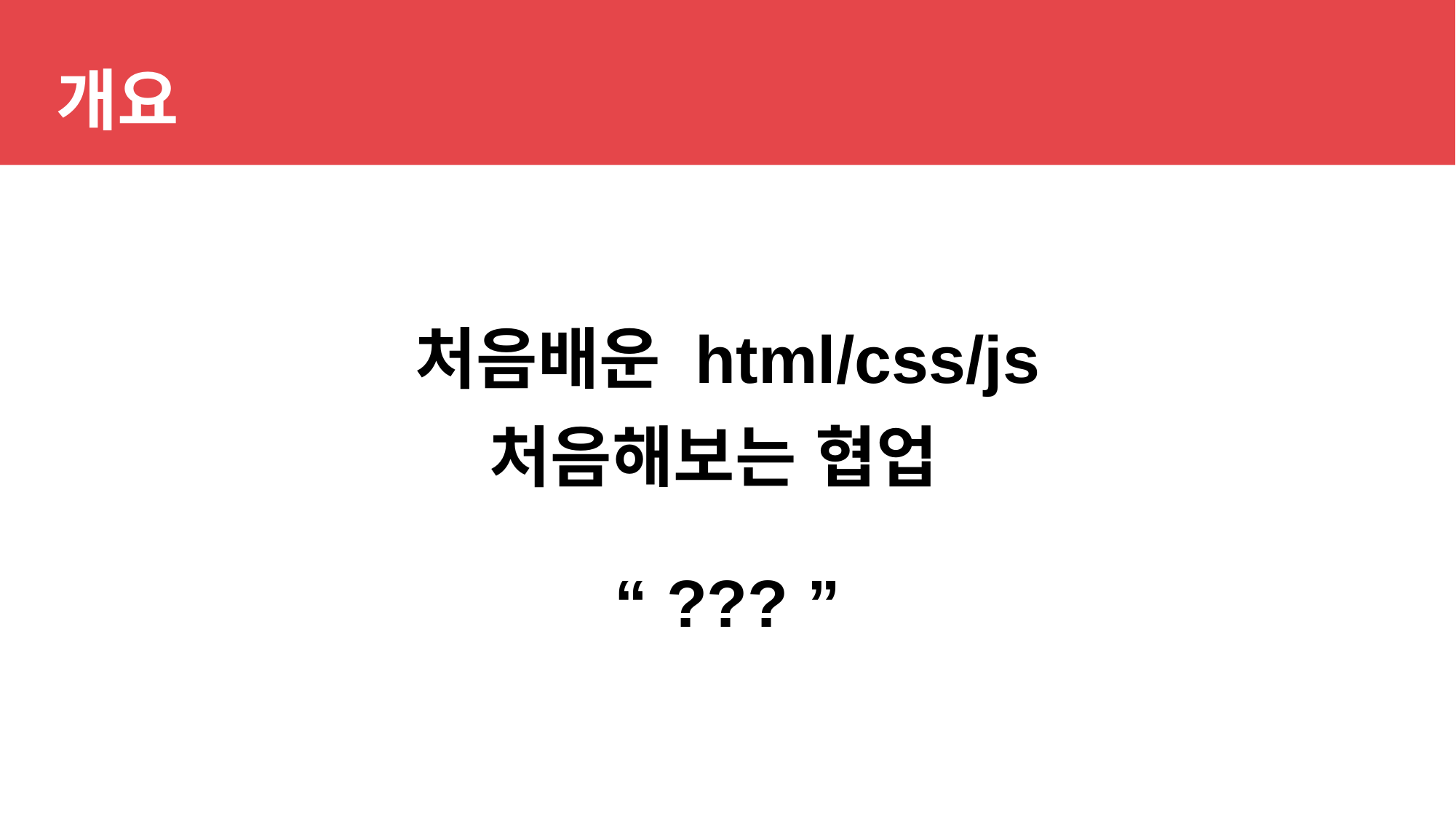

개요
처음배운 html/css/js
처음해보는 협업
“ ??? ”